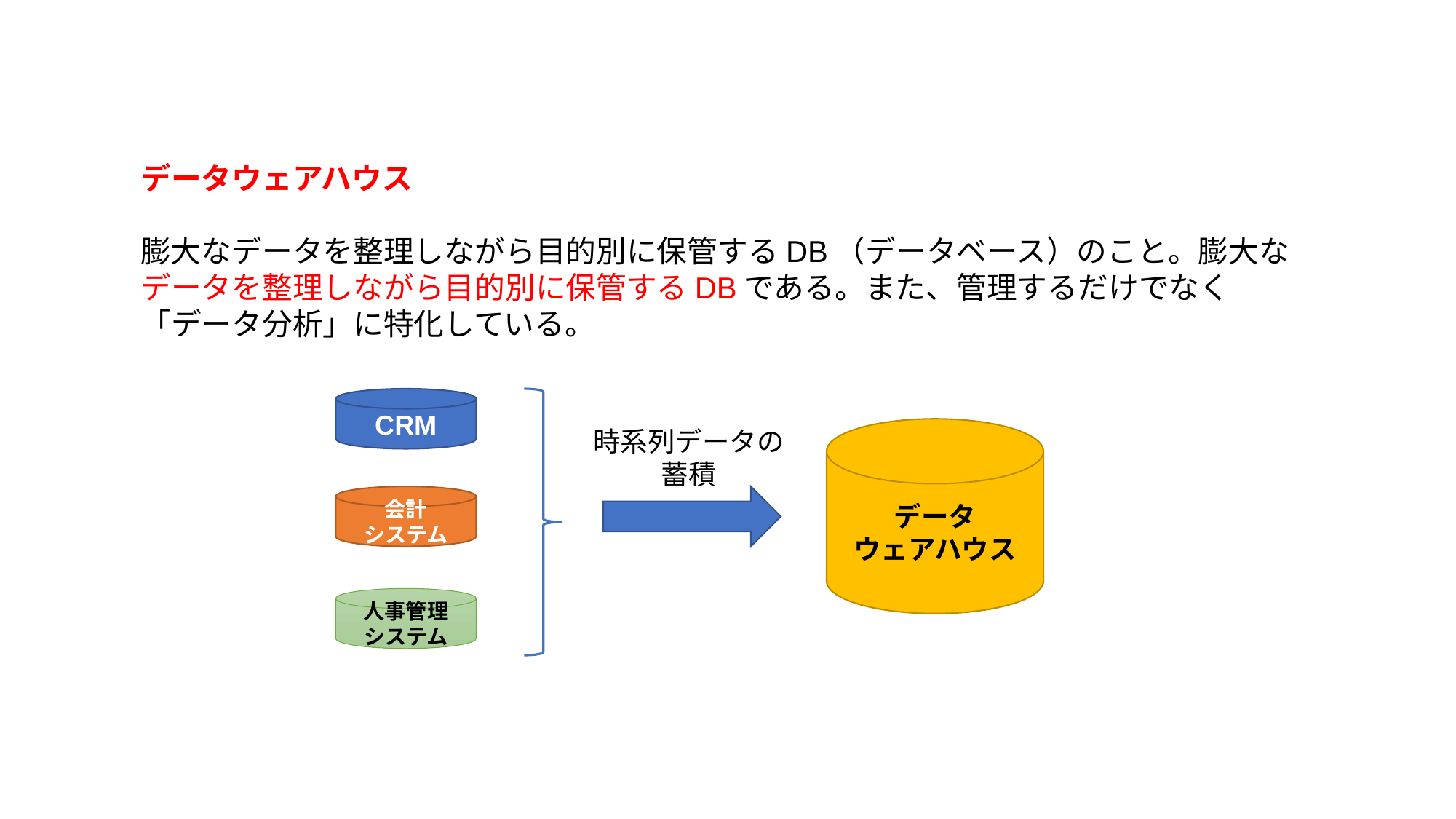

データウェアハウス

膨大なデータを整理しながら目的別に保管するDB（データベース）のこと。膨大なデータを整理しながら目的別に保管するDBである。また、管理するだけでなく「データ分析」に特化している。
CRM

時系列データの
蓄積
データ
ウェアハウス
会計
システム

人事管理
システム